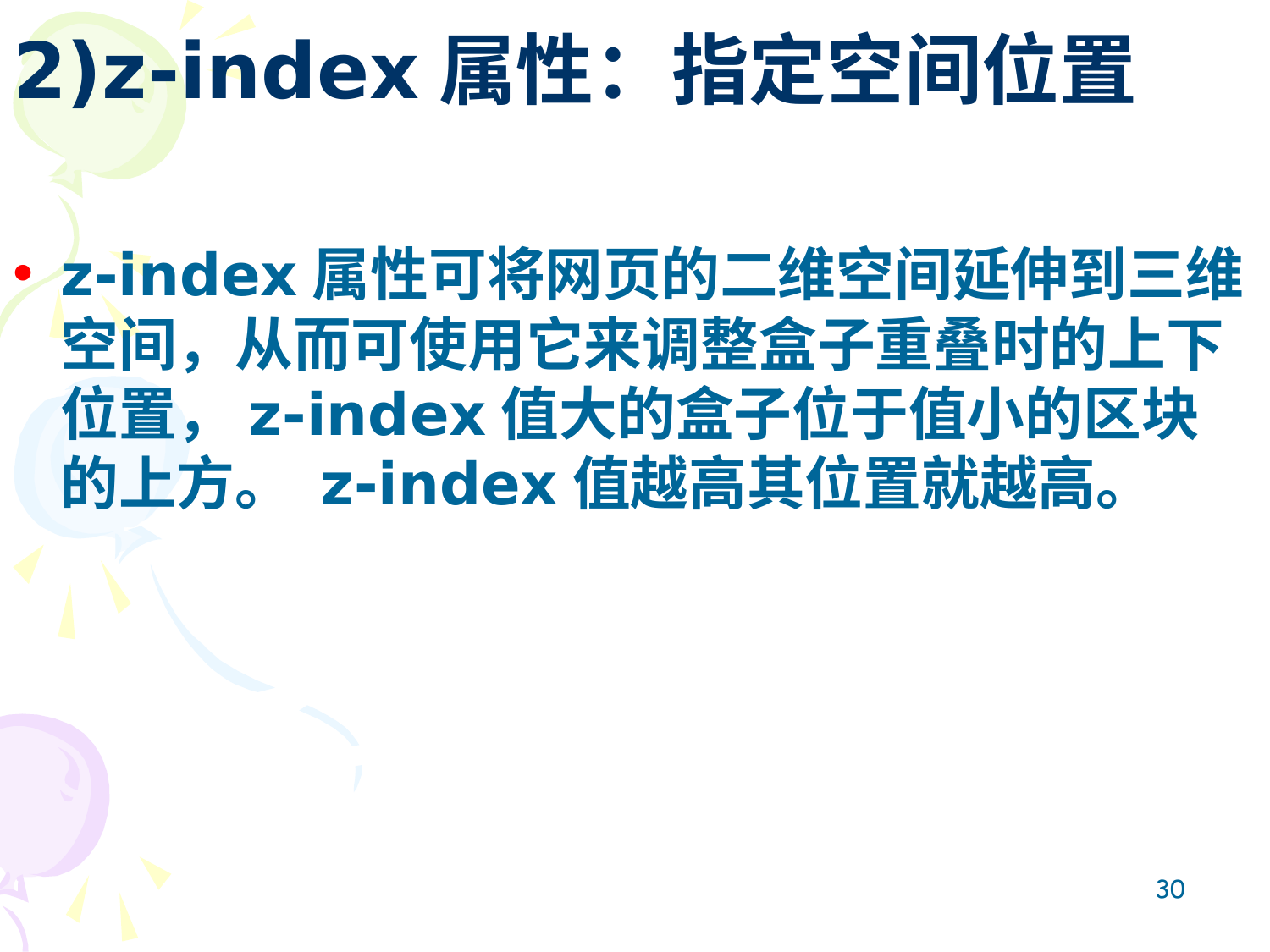

2)z-index属性：指定空间位置

z-index属性可将网页的二维空间延伸到三维空间，从而可使用它来调整盒子重叠时的上下位置，z-index值大的盒子位于值小的区块的上方。 z-index值越高其位置就越高。
30